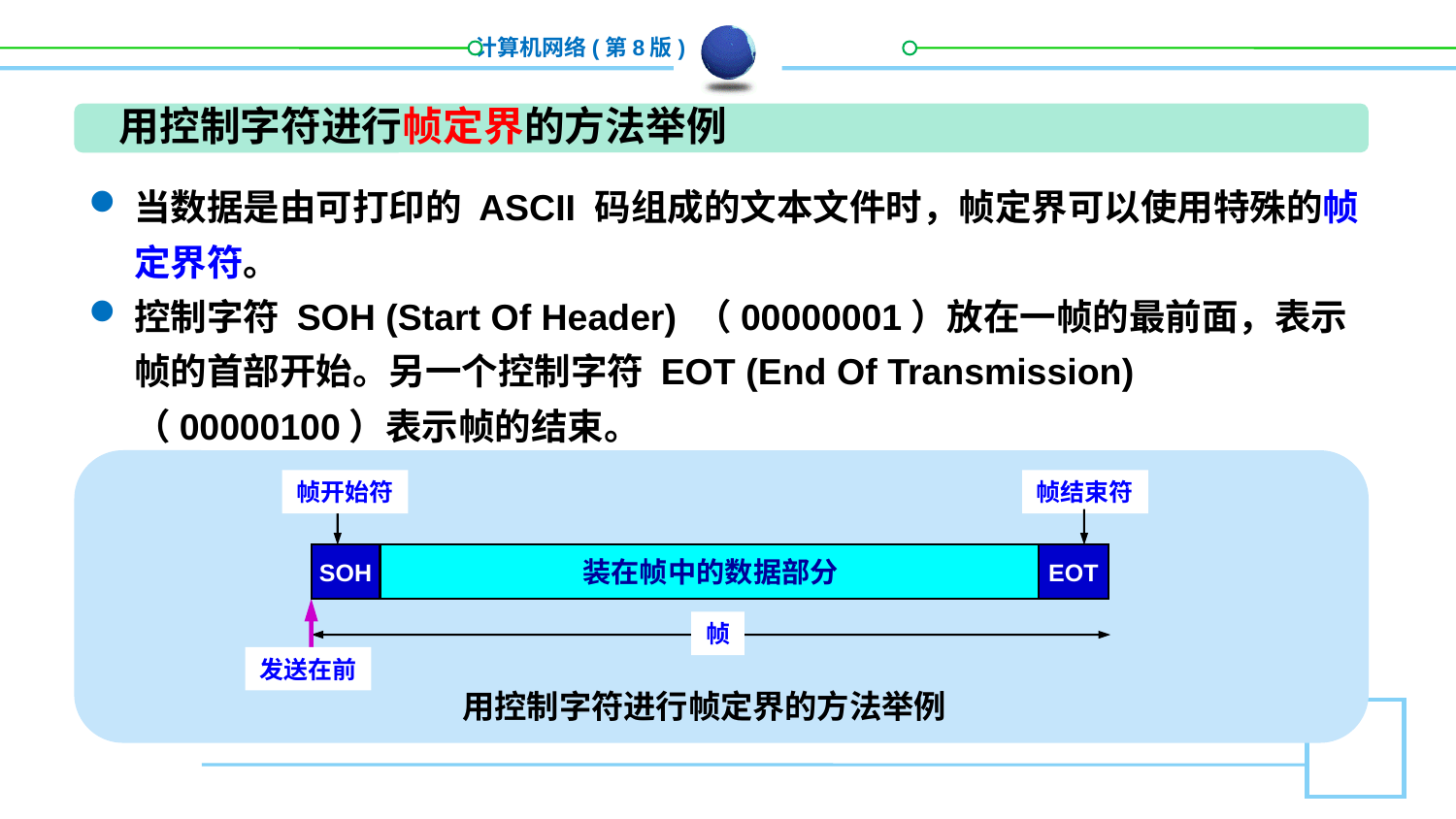

用控制字符进行帧定界的方法举例

当数据是由可打印的 ASCII 码组成的文本文件时，帧定界可以使用特殊的帧定界符。
控制字符 SOH (Start Of Header) （00000001）放在一帧的最前面，表示帧的首部开始。另一个控制字符 EOT (End Of Transmission) （00000100）表示帧的结束。

帧开始符
帧结束符

SOH
装在帧中的数据部分
EOT

帧

发送在前
用控制字符进行帧定界的方法举例